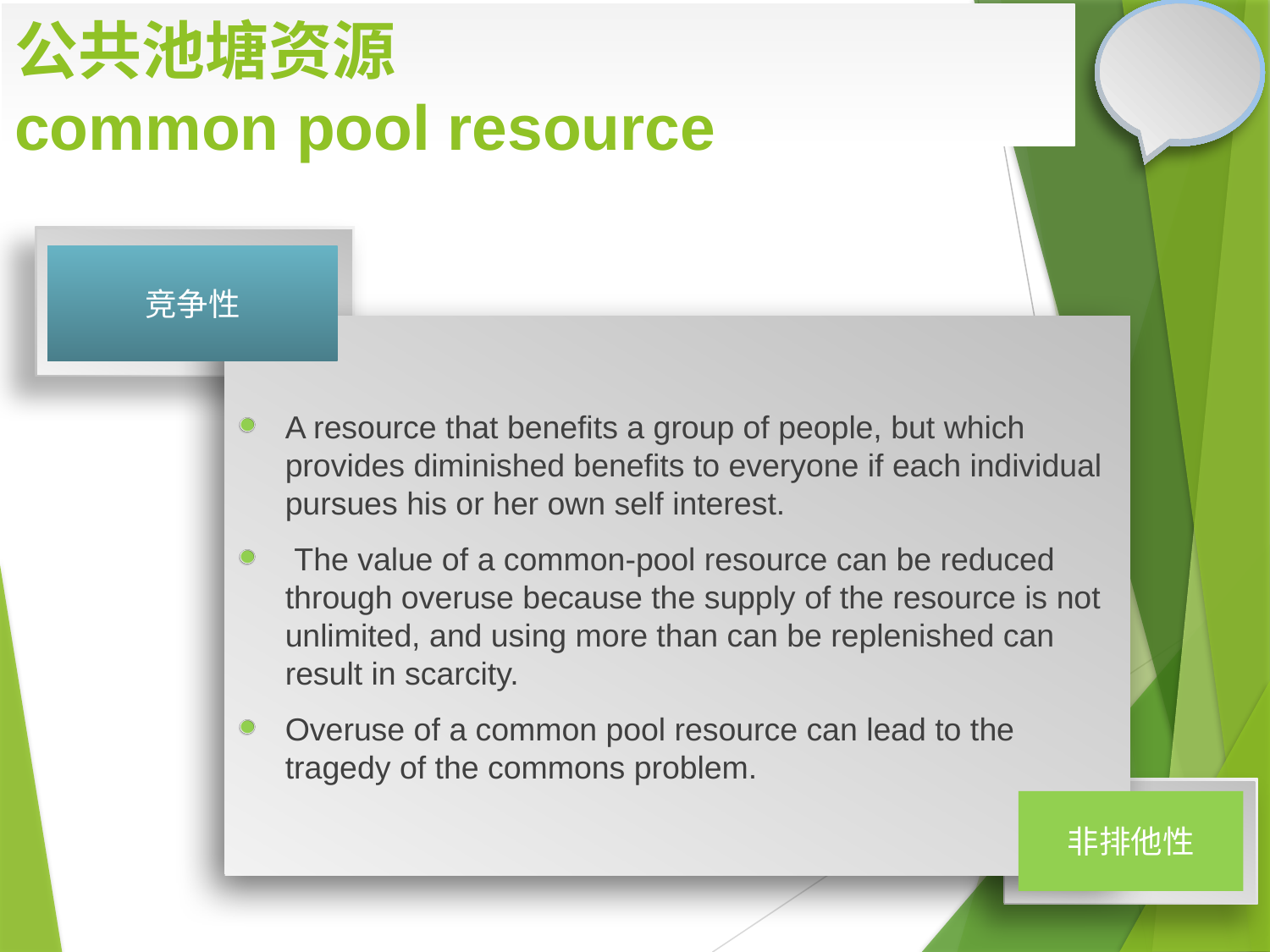

# 公共池塘资源 common pool resource
竞争性
A resource that benefits a group of people, but which provides diminished benefits to everyone if each individual pursues his or her own self interest.
 The value of a common-pool resource can be reduced through overuse because the supply of the resource is not unlimited, and using more than can be replenished can result in scarcity.
Overuse of a common pool resource can lead to the tragedy of the commons problem.
非排他性